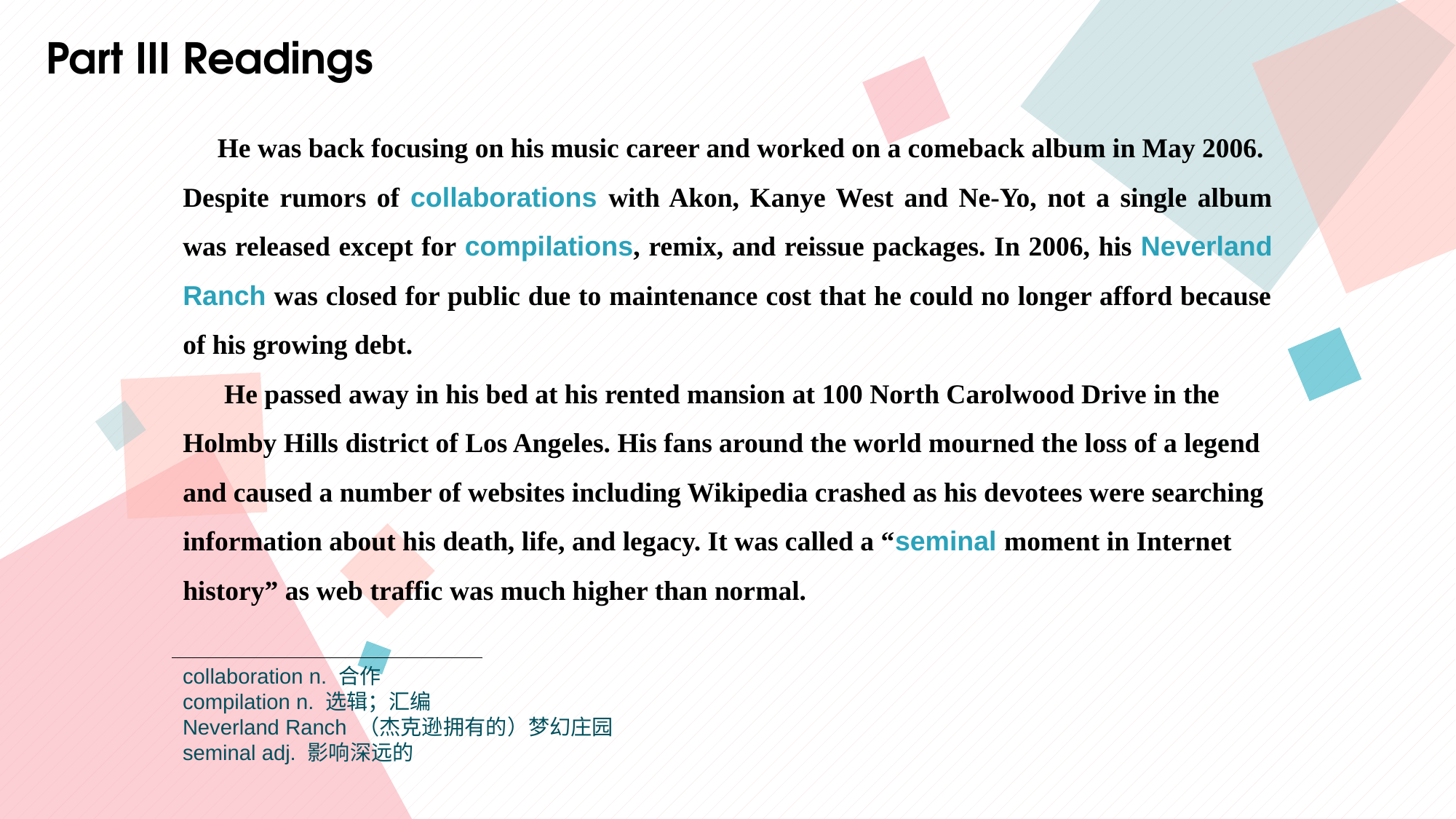

Part III Readings
     He was back focusing on his music career and worked on a comeback album in May 2006.
Despite rumors of collaborations with Akon, Kanye West and Ne-Yo, not a single album was released except for compilations, remix, and reissue packages. In 2006, his Neverland Ranch was closed for public due to maintenance cost that he could no longer afford because of his growing debt.
      He passed away in his bed at his rented mansion at 100 North Carolwood Drive in the
Holmby Hills district of Los Angeles. His fans around the world mourned the loss of a legend
and caused a number of websites including Wikipedia crashed as his devotees were searching
information about his death, life, and legacy. It was called a “seminal moment in Internet
history” as web traffic was much higher than normal.
collaboration n. 合作
compilation n. 选辑；汇编
Neverland Ranch （杰克逊拥有的）梦幻庄园
seminal adj. 影响深远的